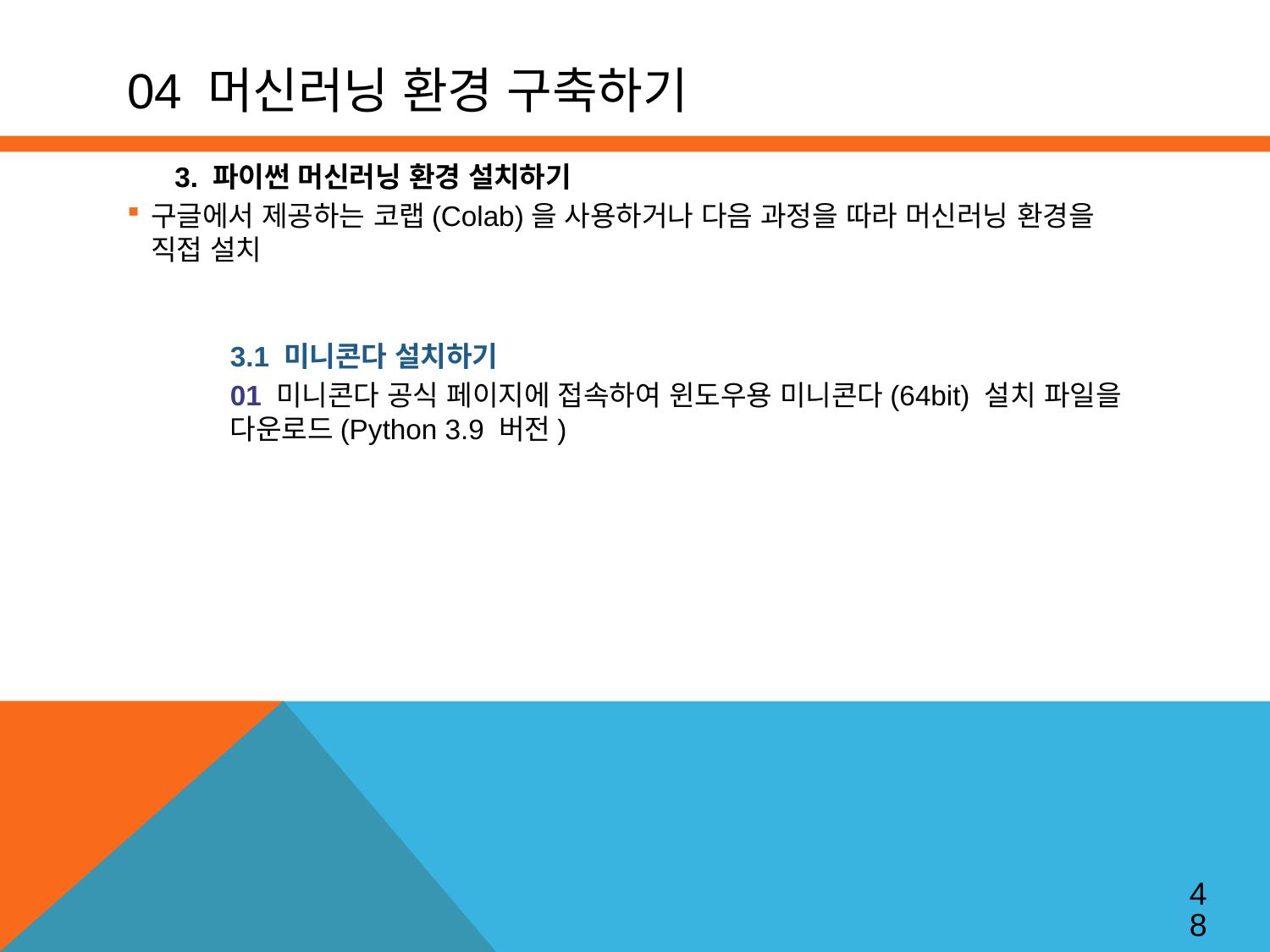

# 04 머신러닝 환경 구축하기
3. 파이썬 머신러닝 환경 설치하기
구글에서 제공하는 코랩(Colab)을 사용하거나 다음 과정을 따라 머신러닝 환경을 직접 설치

3.1 미니콘다 설치하기
01 미니콘다 공식 페이지에 접속하여 윈도우용 미니콘다(64bit) 설치 파일을 다운로드(Python 3.9 버전)
48